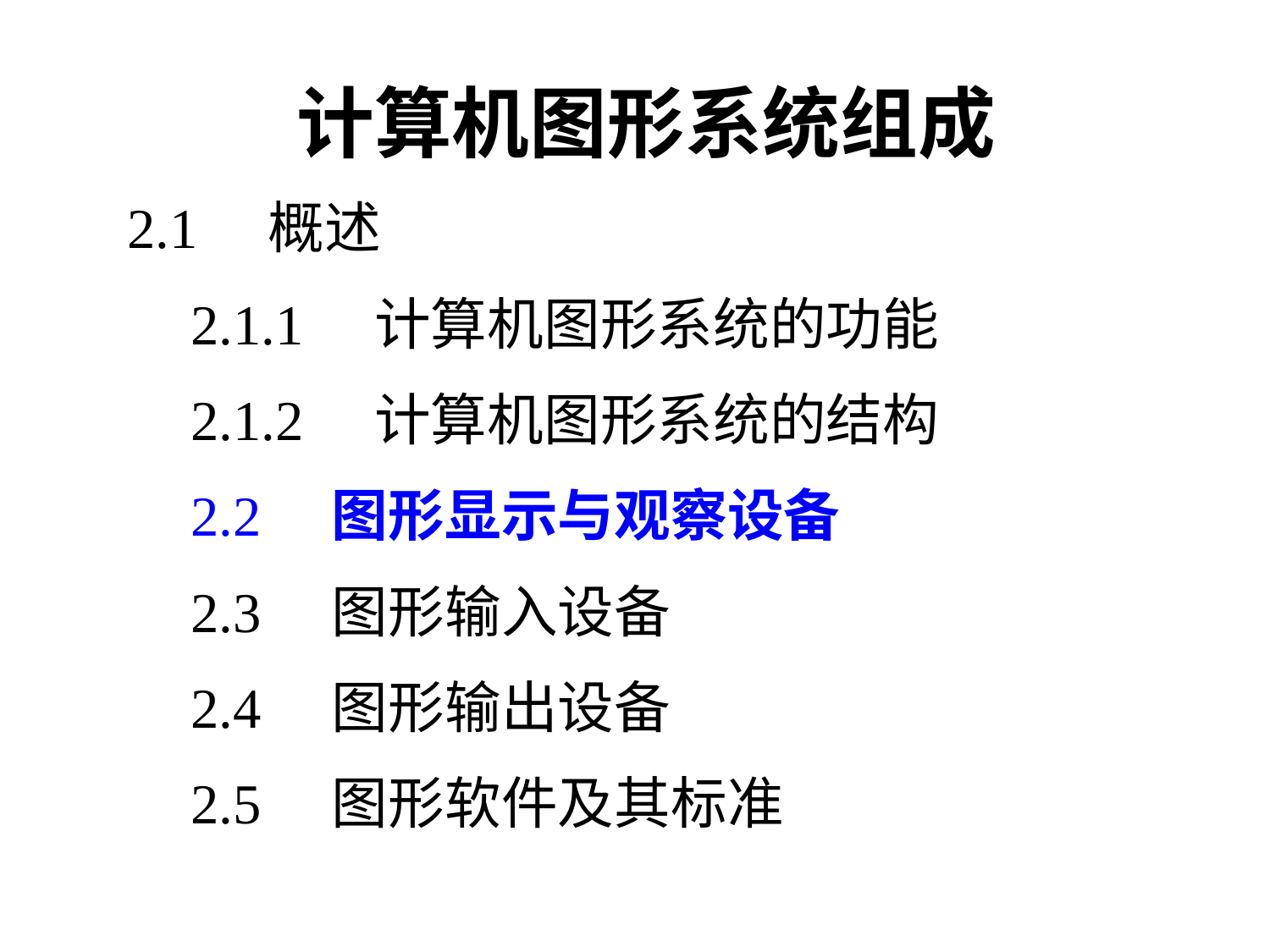

# 计算机图形系统组成
2.1　概述
2.1.1　计算机图形系统的功能
2.1.2　计算机图形系统的结构
2.2　图形显示与观察设备
2.3　图形输入设备
2.4　图形输出设备
2.5　图形软件及其标准